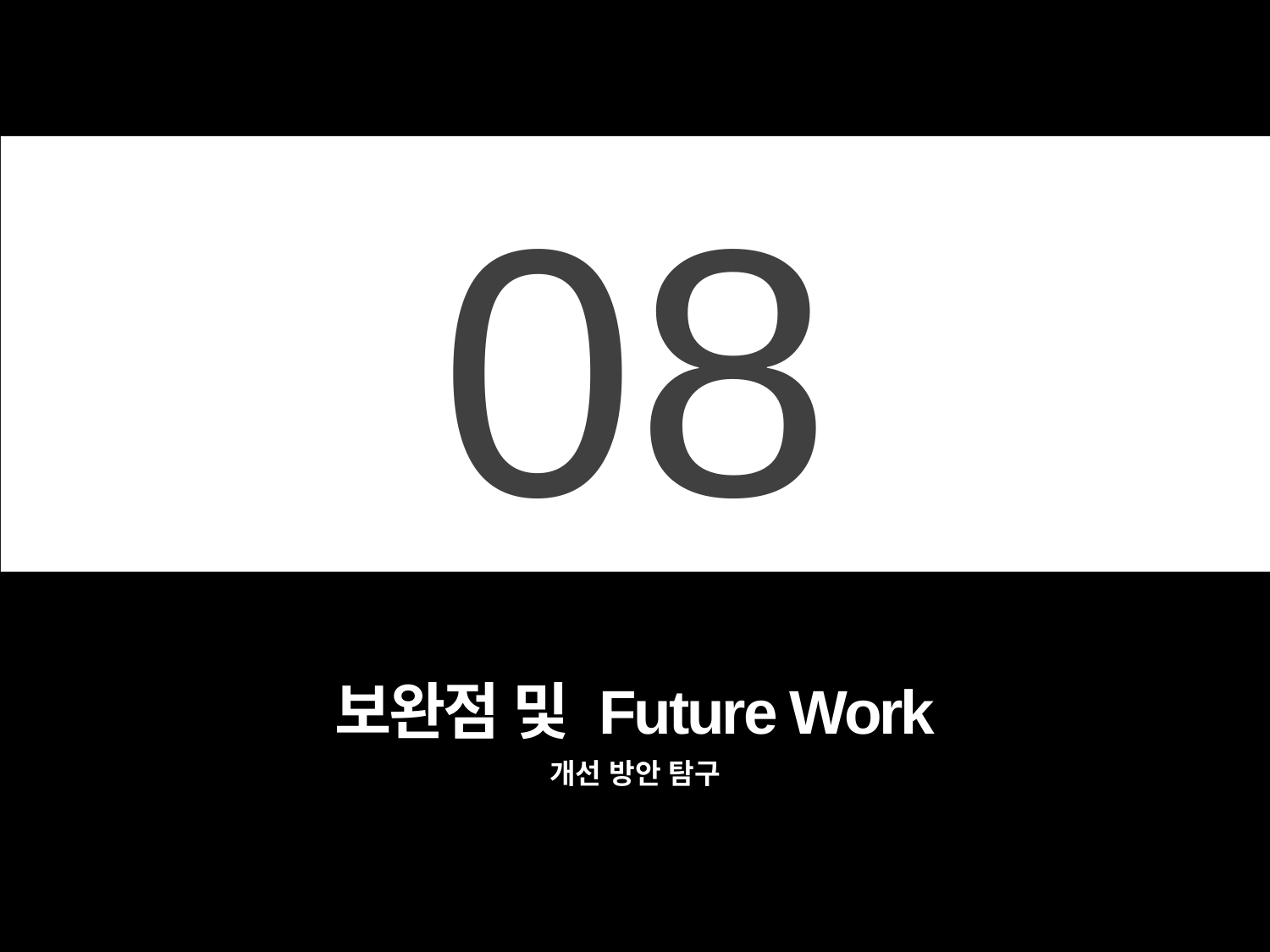

08
보완점 및 Future Work
개선 방안 탐구